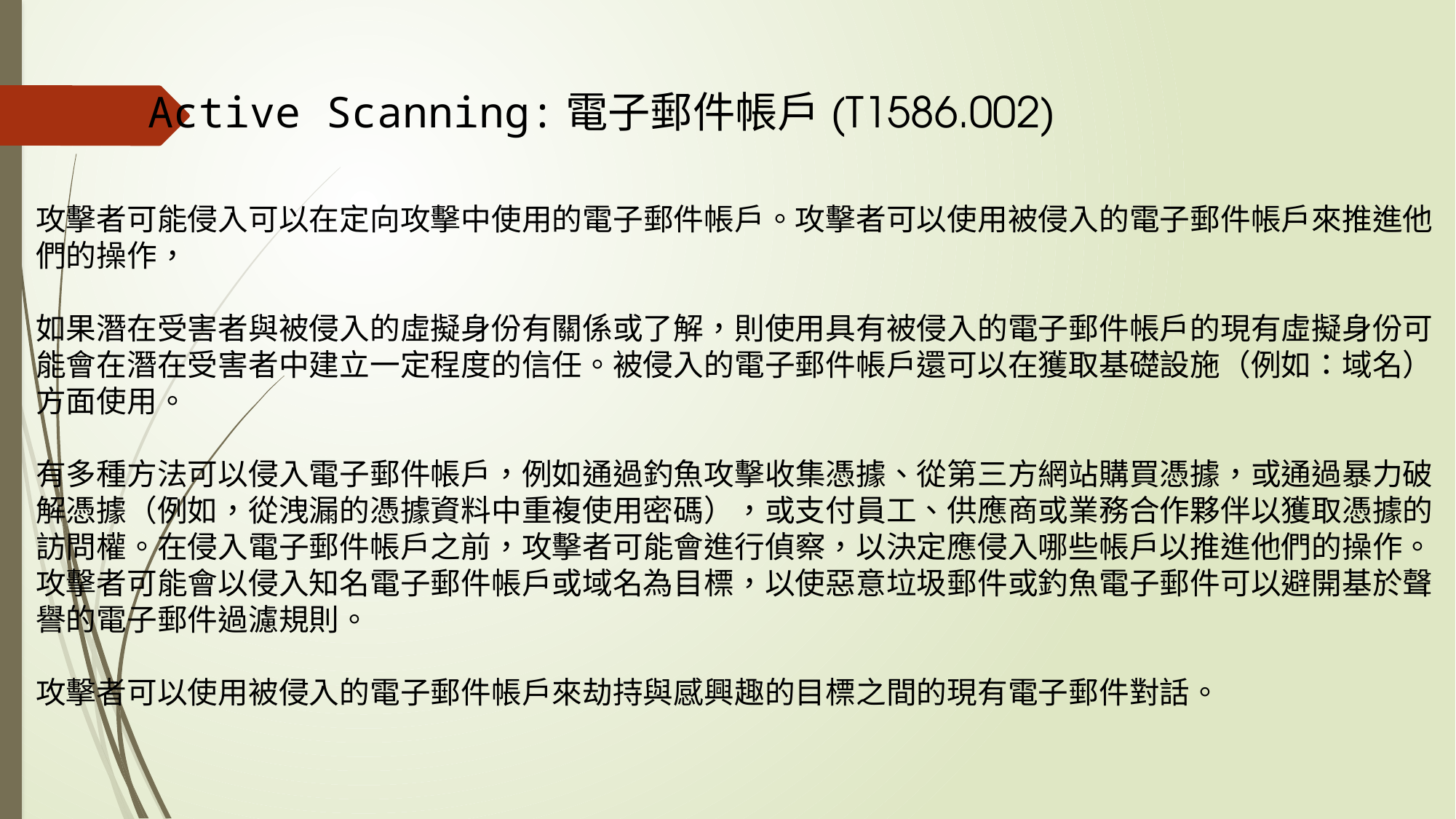

Active Scanning:電子郵件帳戶(T1586.002)
攻擊者可能侵入可以在定向攻擊中使用的電子郵件帳戶。攻擊者可以使用被侵入的電子郵件帳戶來推進他們的操作，

如果潛在受害者與被侵入的虛擬身份有關係或了解，則使用具有被侵入的電子郵件帳戶的現有虛擬身份可能會在潛在受害者中建立一定程度的信任。被侵入的電子郵件帳戶還可以在獲取基礎設施（例如：域名）方面使用。

有多種方法可以侵入電子郵件帳戶，例如通過釣魚攻擊收集憑據、從第三方網站購買憑據，或通過暴力破解憑據（例如，從洩漏的憑據資料中重複使用密碼），或支付員工、供應商或業務合作夥伴以獲取憑據的訪問權。在侵入電子郵件帳戶之前，攻擊者可能會進行偵察，以決定應侵入哪些帳戶以推進他們的操作。攻擊者可能會以侵入知名電子郵件帳戶或域名為目標，以使惡意垃圾郵件或釣魚電子郵件可以避開基於聲譽的電子郵件過濾規則。

攻擊者可以使用被侵入的電子郵件帳戶來劫持與感興趣的目標之間的現有電子郵件對話。